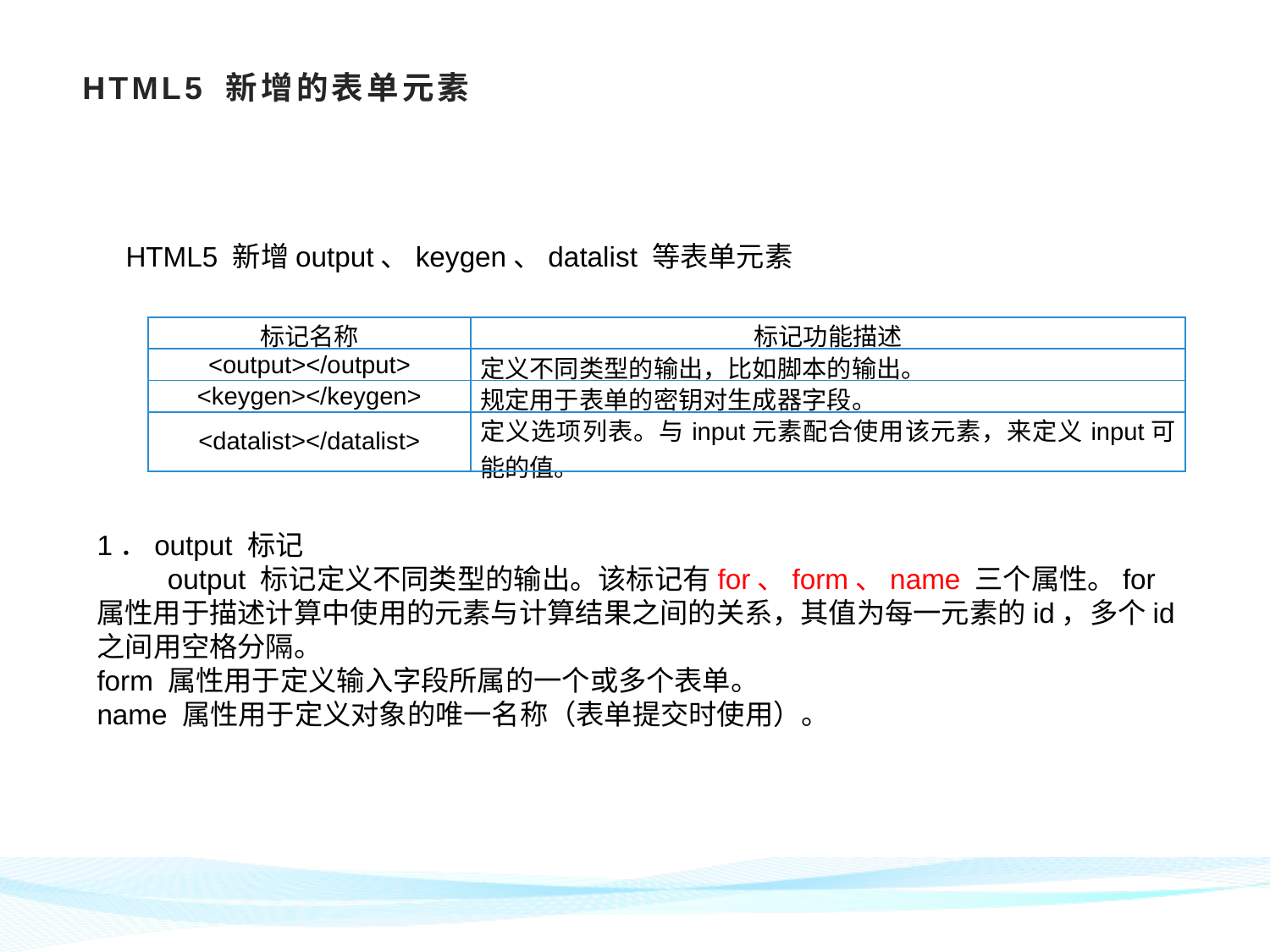

# HTML5 新增的表单元素
     HTML5 新增output、keygen、datalist 等表单元素
| 标记名称 | 标记功能描述 |
| --- | --- |
| <output></output> | 定义不同类型的输出，比如脚本的输出。 |
| <keygen></keygen> | 规定用于表单的密钥对生成器字段。 |
| <datalist></datalist> | 定义选项列表。与input元素配合使用该元素，来定义input可能的值。 |
1．output 标记
         output 标记定义不同类型的输出。该标记有for、form、name 三个属性。for 属性用于描述计算中使用的元素与计算结果之间的关系，其值为每一元素的id，多个id 之间用空格分隔。
form 属性用于定义输入字段所属的一个或多个表单。
name 属性用于定义对象的唯一名称（表单提交时使用）。